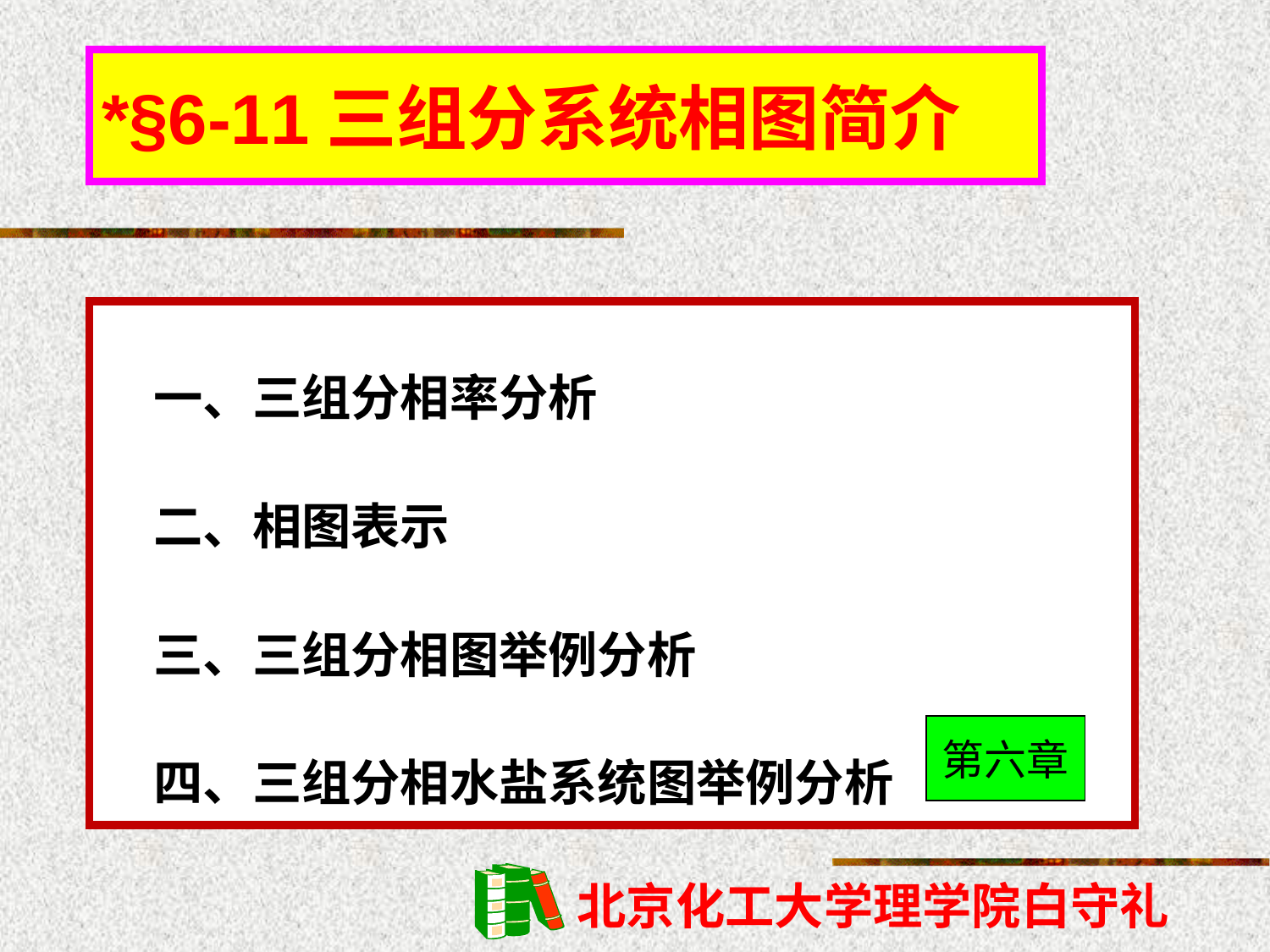

*§6-11三组分系统相图简介
一、三组分相率分析
二、相图表示
三、三组分相图举例分析
四、三组分相水盐系统图举例分析
第六章